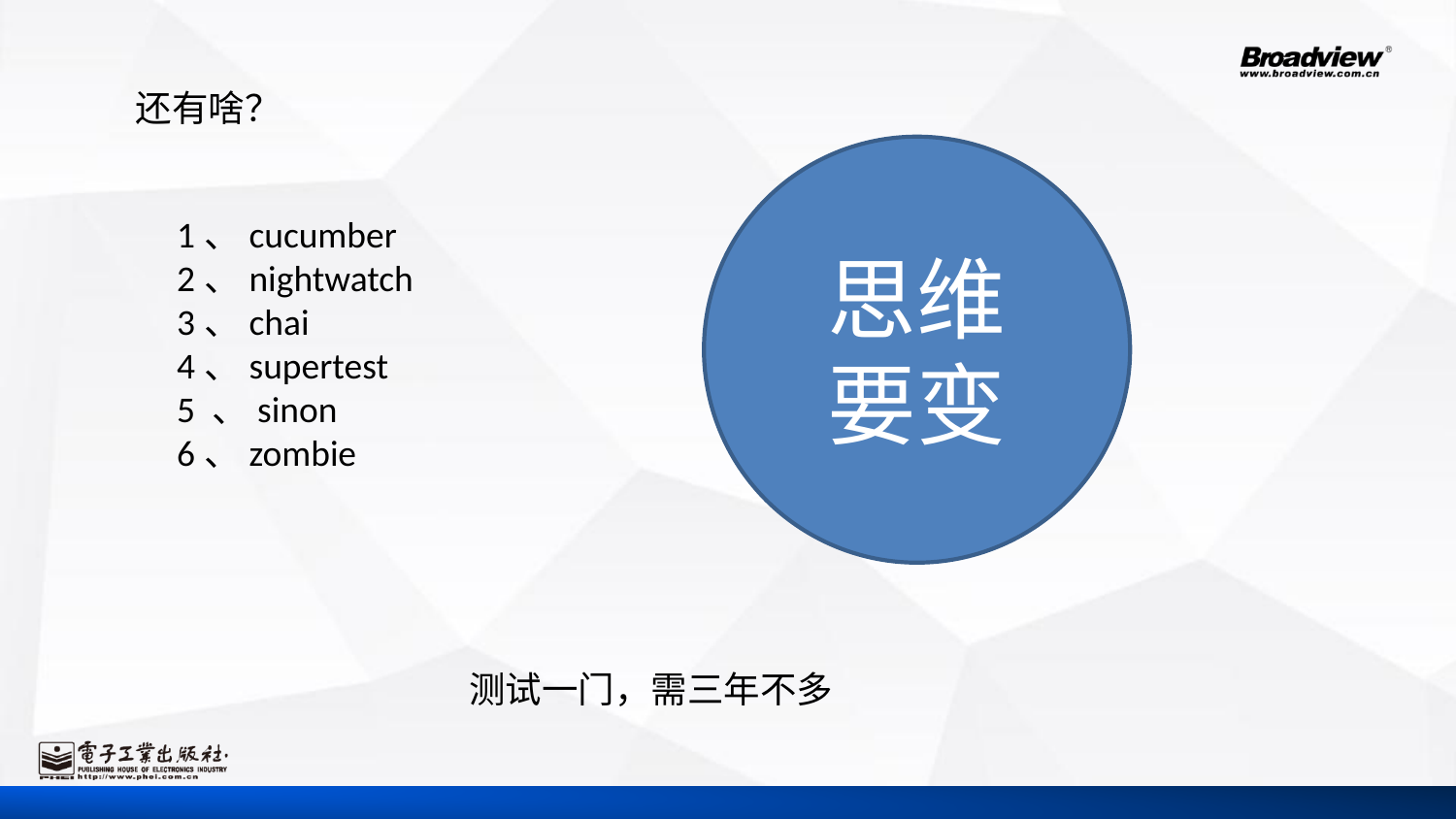

还有啥？
思维
要变
1、cucumber
2、nightwatch
3、chai
4、supertest
5 、sinon
6、zombie
测试一门，需三年不多